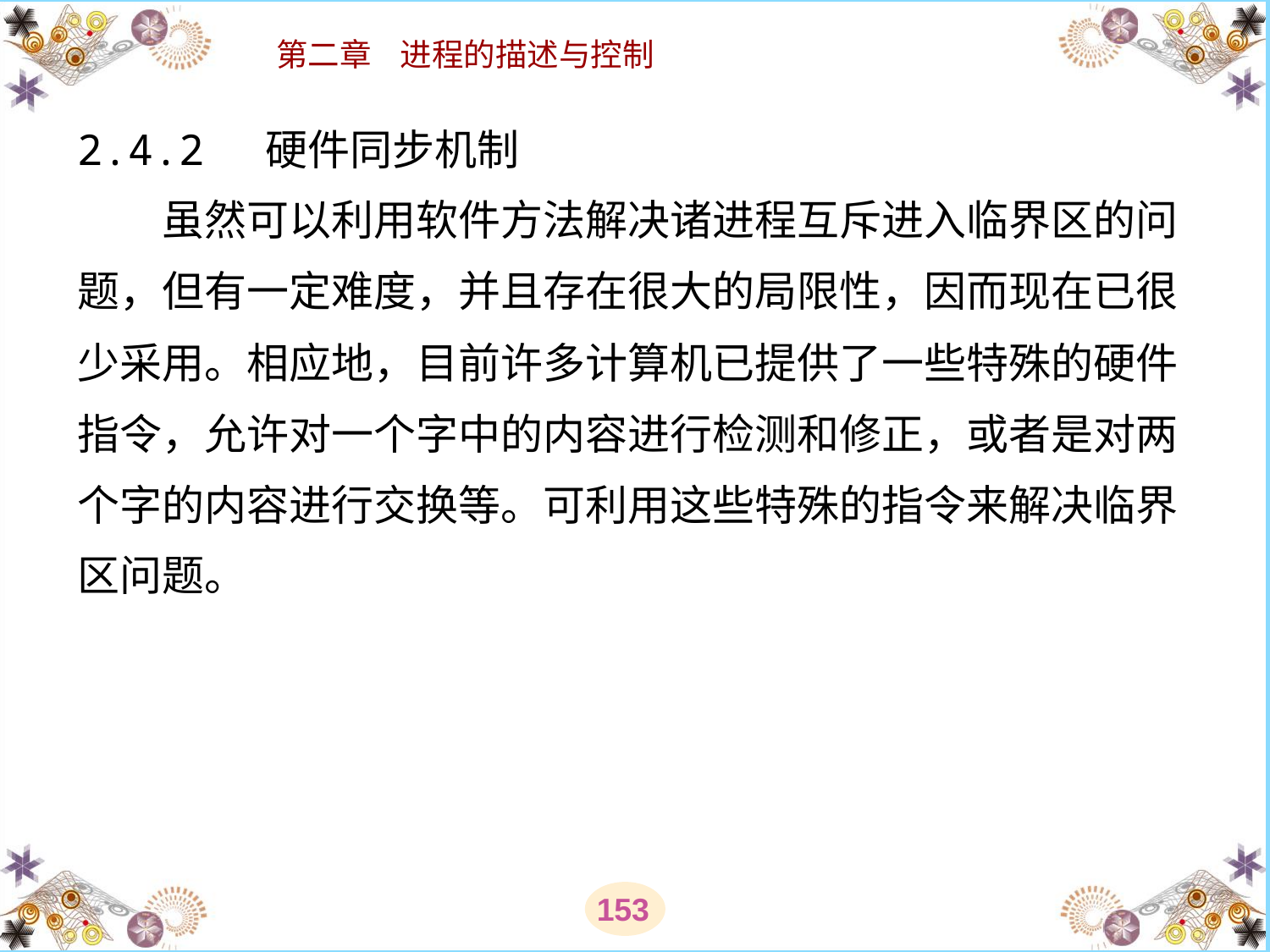

# 2.4.2  硬件同步机制 　　虽然可以利用软件方法解决诸进程互斥进入临界区的问题，但有一定难度，并且存在很大的局限性，因而现在已很少采用。相应地，目前许多计算机已提供了一些特殊的硬件指令，允许对一个字中的内容进行检测和修正，或者是对两个字的内容进行交换等。可利用这些特殊的指令来解决临界区问题。